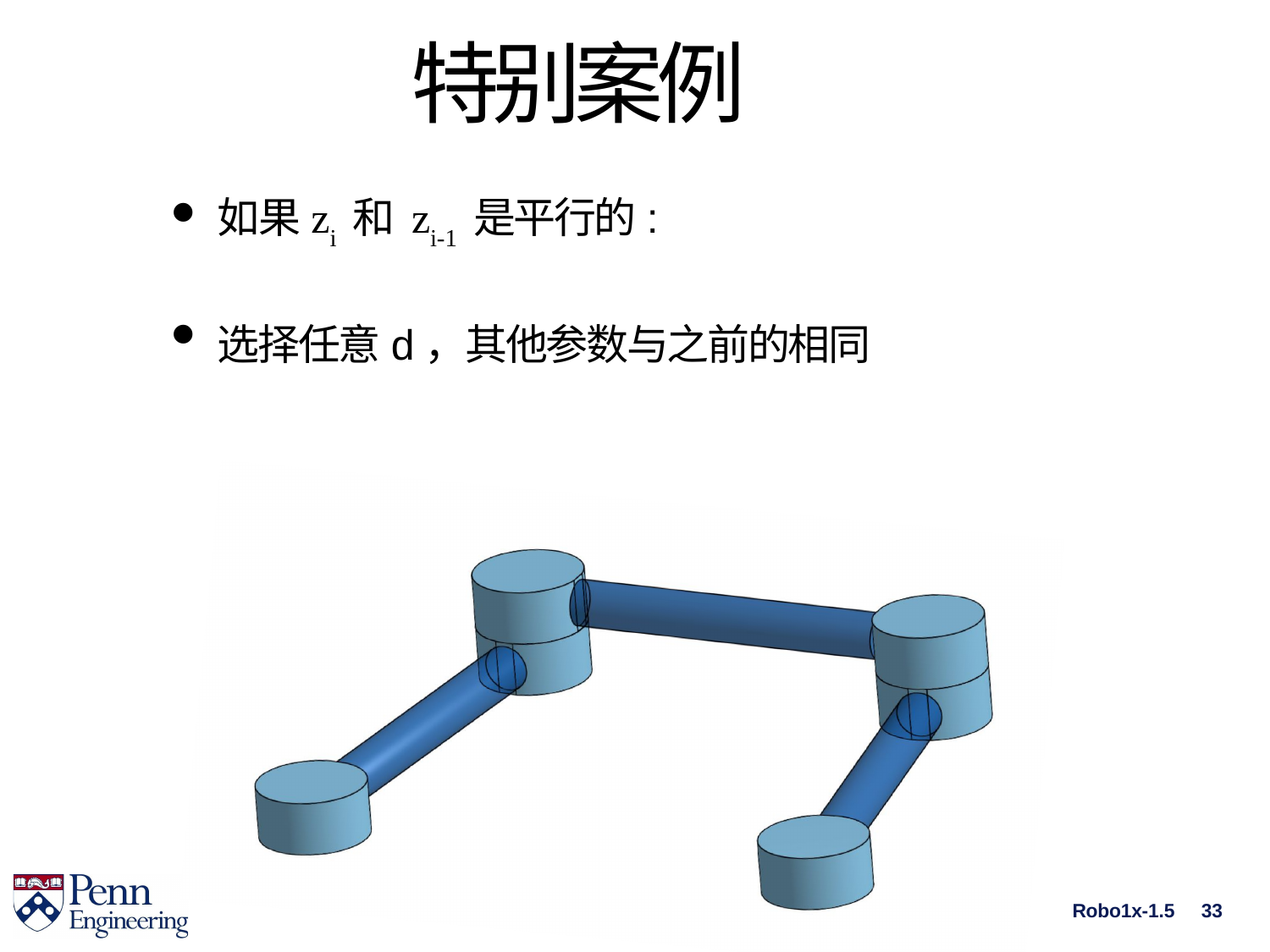

# 特别案例
如果zi 和 zi-1 是平行的:
选择任意d，其他参数与之前的相同

Robo1x-1.5
33